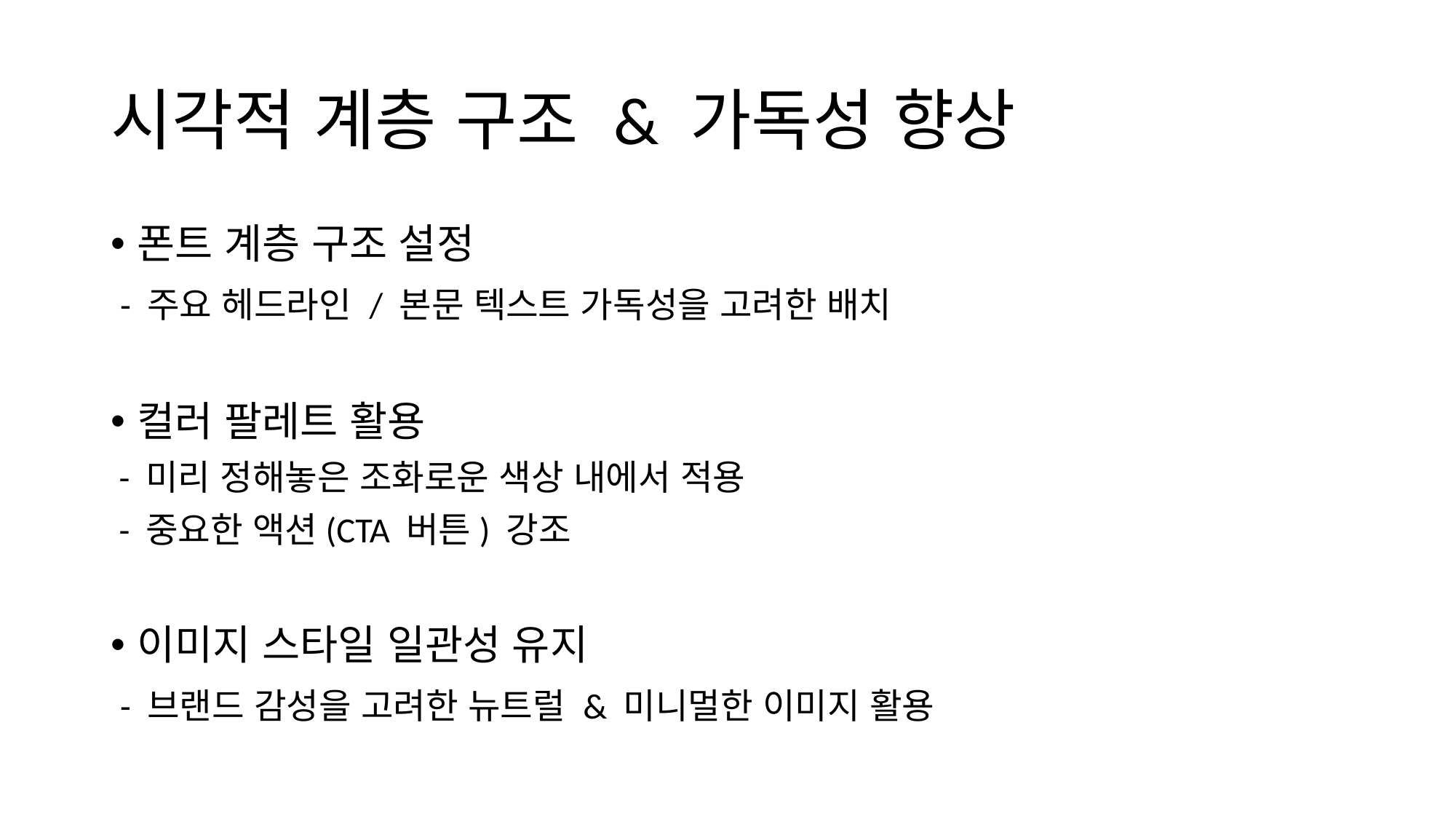

# 시각적 계층 구조 & 가독성 향상
폰트 계층 구조 설정
 - 주요 헤드라인 / 본문 텍스트 가독성을 고려한 배치

컬러 팔레트 활용
 - 미리 정해놓은 조화로운 색상 내에서 적용
 - 중요한 액션(CTA 버튼) 강조

이미지 스타일 일관성 유지
 - 브랜드 감성을 고려한 뉴트럴 & 미니멀한 이미지 활용